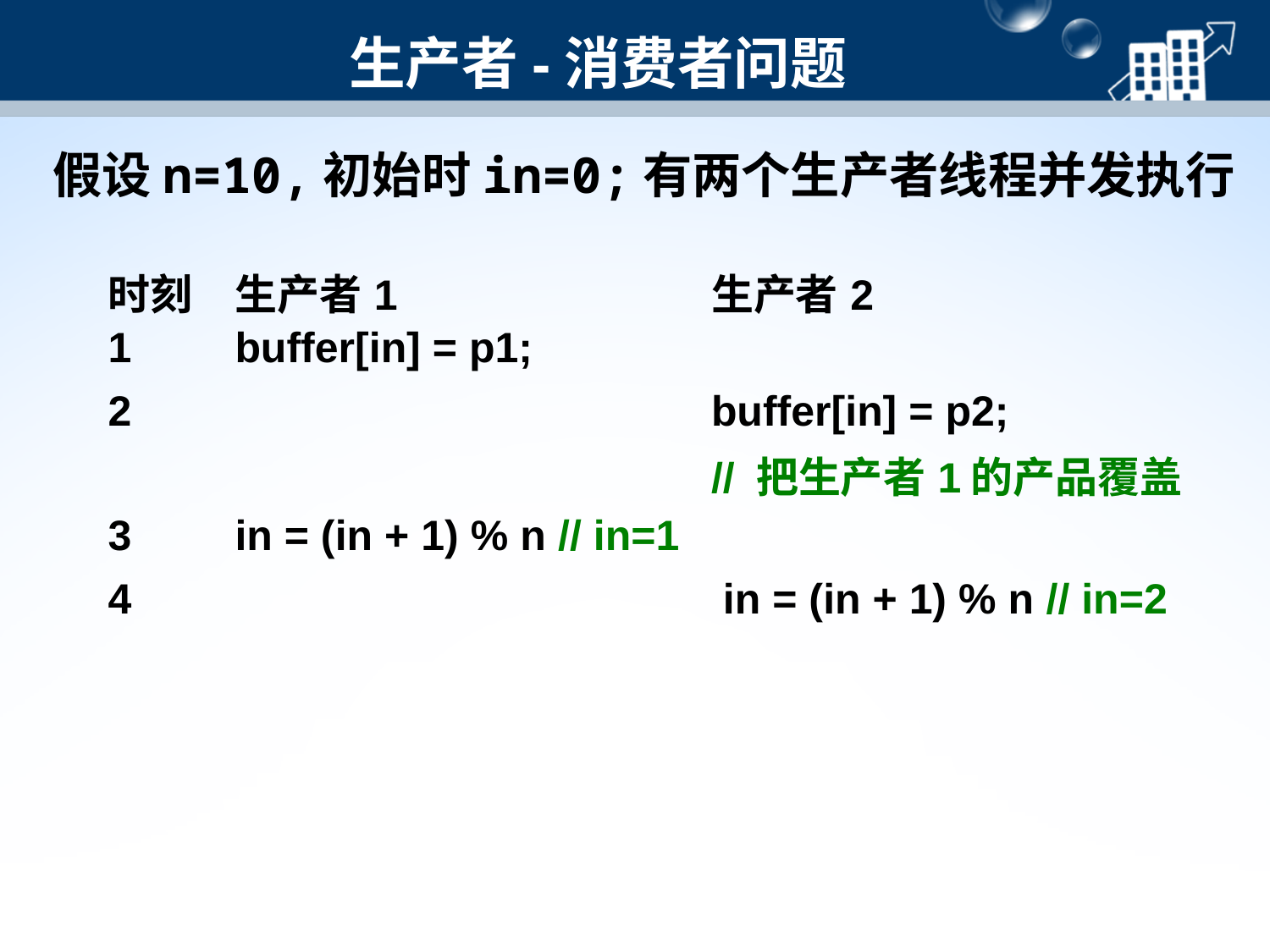

生产者-消费者问题
假设n=10,初始时in=0;有两个生产者线程并发执行
| 时刻 | 生产者1 | 生产者2 |
| --- | --- | --- |
| 1 | buffer[in] = p1; |  |
| 2 |  | buffer[in] = p2; // 把生产者1的产品覆盖 |
| 3 | in = (in + 1) % n // in=1 |  |
| 4 |  | in = (in + 1) % n // in=2 |